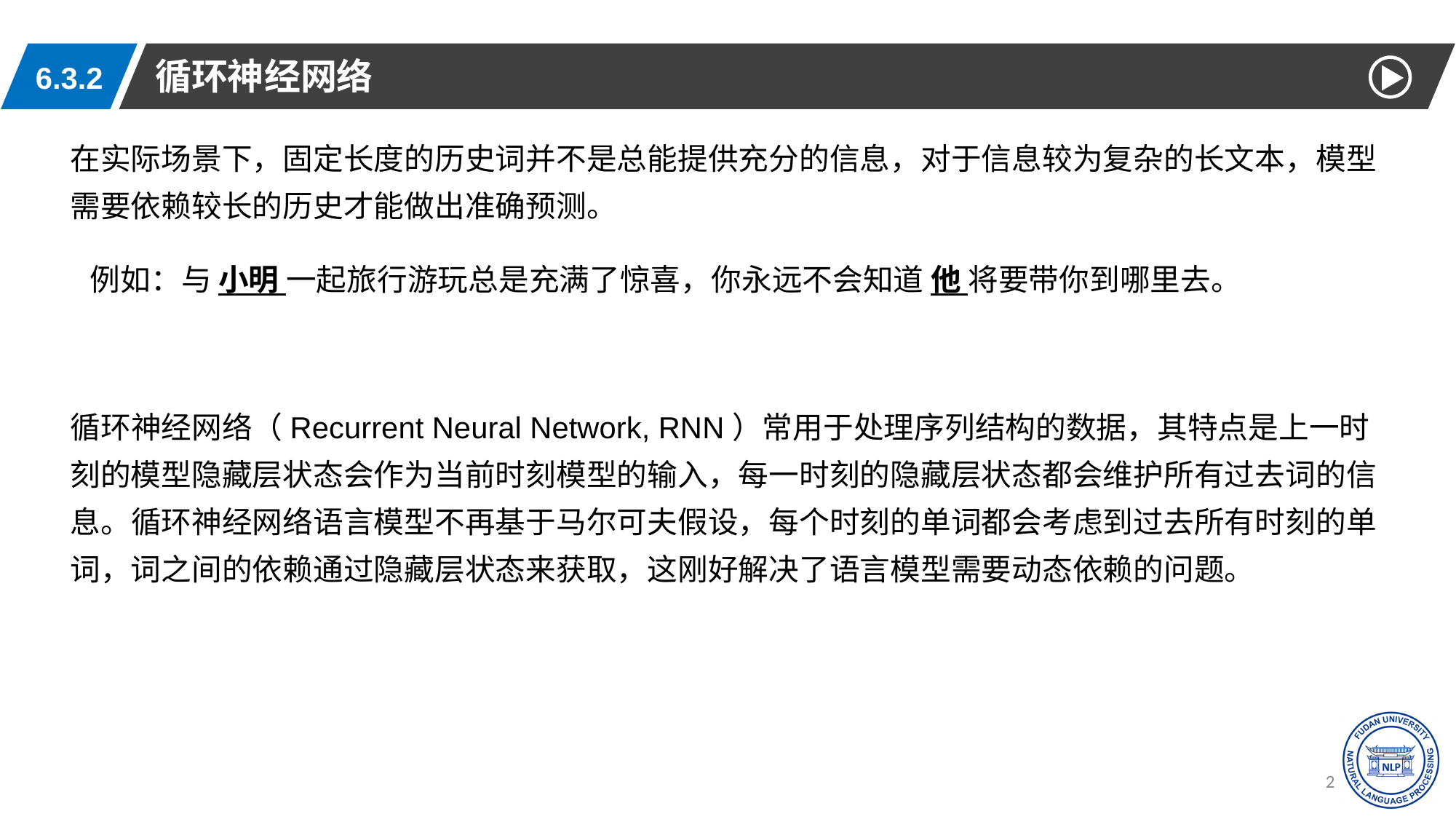

循环神经网络
6.3.2

在实际场景下，固定长度的历史词并不是总能提供充分的信息，对于信息较为复杂的长文本，模型需要依赖较长的历史才能做出准确预测。
例如：与 小明 一起旅行游玩总是充满了惊喜，你永远不会知道 他 将要带你到哪里去。
循环神经网络（Recurrent Neural Network, RNN）常用于处理序列结构的数据，其特点是上一时刻的模型隐藏层状态会作为当前时刻模型的输入，每一时刻的隐藏层状态都会维护所有过去词的信息。循环神经网络语言模型不再基于马尔可夫假设，每个时刻的单词都会考虑到过去所有时刻的单词，词之间的依赖通过隐藏层状态来获取，这刚好解决了语言模型需要动态依赖的问题。
26